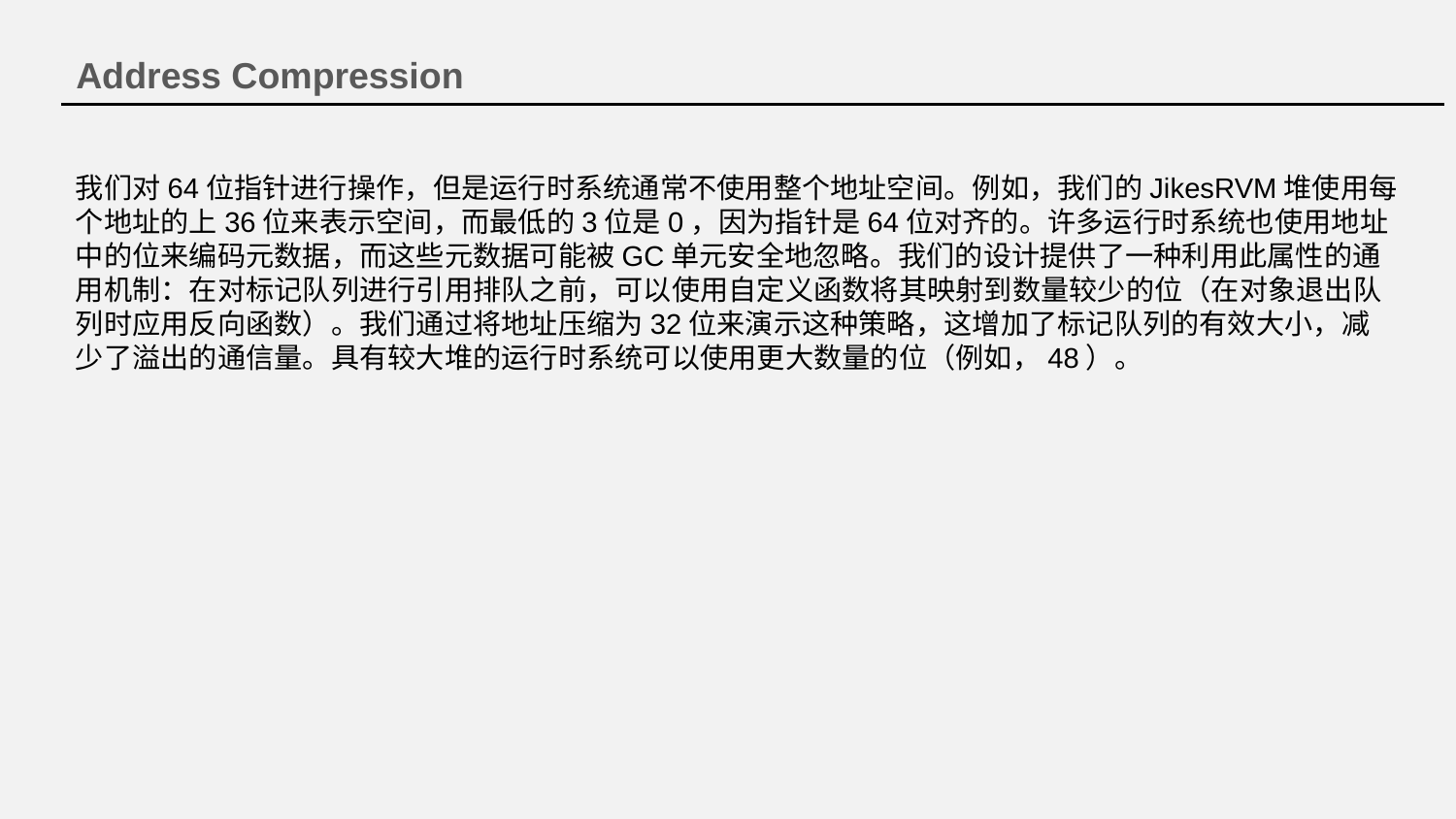

Address Compression
我们对64位指针进行操作，但是运行时系统通常不使用整个地址空间。例如，我们的JikesRVM堆使用每个地址的上36位来表示空间，而最低的3位是0，因为指针是64位对齐的。许多运行时系统也使用地址中的位来编码元数据，而这些元数据可能被GC单元安全地忽略。我们的设计提供了一种利用此属性的通用机制：在对标记队列进行引用排队之前，可以使用自定义函数将其映射到数量较少的位（在对象退出队列时应用反向函数）。我们通过将地址压缩为32位来演示这种策略，这增加了标记队列的有效大小，减少了溢出的通信量。具有较大堆的运行时系统可以使用更大数量的位（例如，48）。